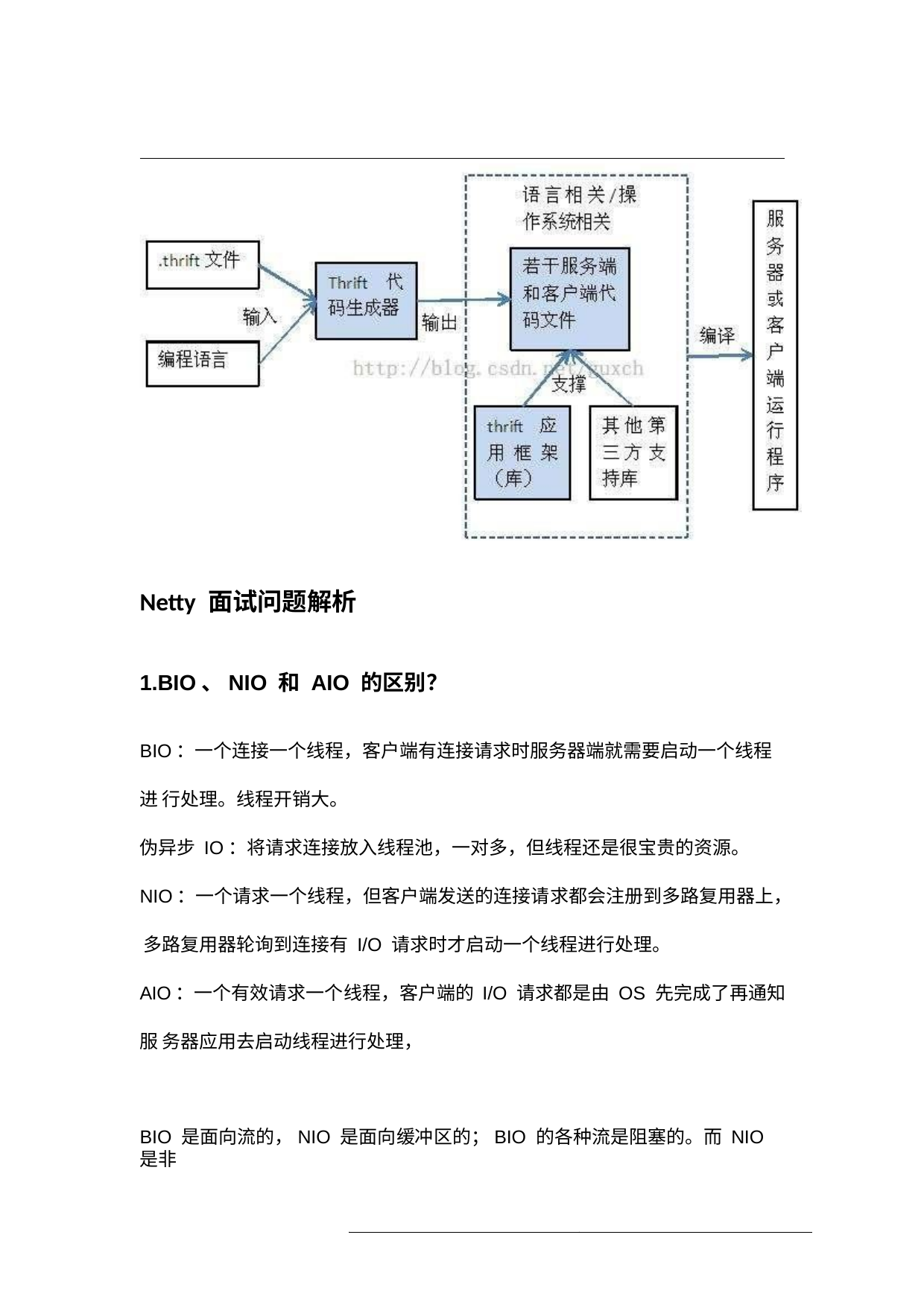

Netty 面试问题解析

1.BIO、NIO 和AIO 的区别？
BIO：一个连接一个线程，客户端有连接请求时服务器端就需要启动一个线程进 行处理。线程开销大。
伪异步 IO：将请求连接放入线程池，一对多，但线程还是很宝贵的资源。 NIO：一个请求一个线程，但客户端发送的连接请求都会注册到多路复用器上， 多路复用器轮询到连接有 I/O 请求时才启动一个线程进行处理。
AIO：一个有效请求一个线程，客户端的 I/O 请求都是由 OS 先完成了再通知服 务器应用去启动线程进行处理，
BIO 是面向流的，NIO 是面向缓冲区的；BIO 的各种流是阻塞的。而 NIO 是非